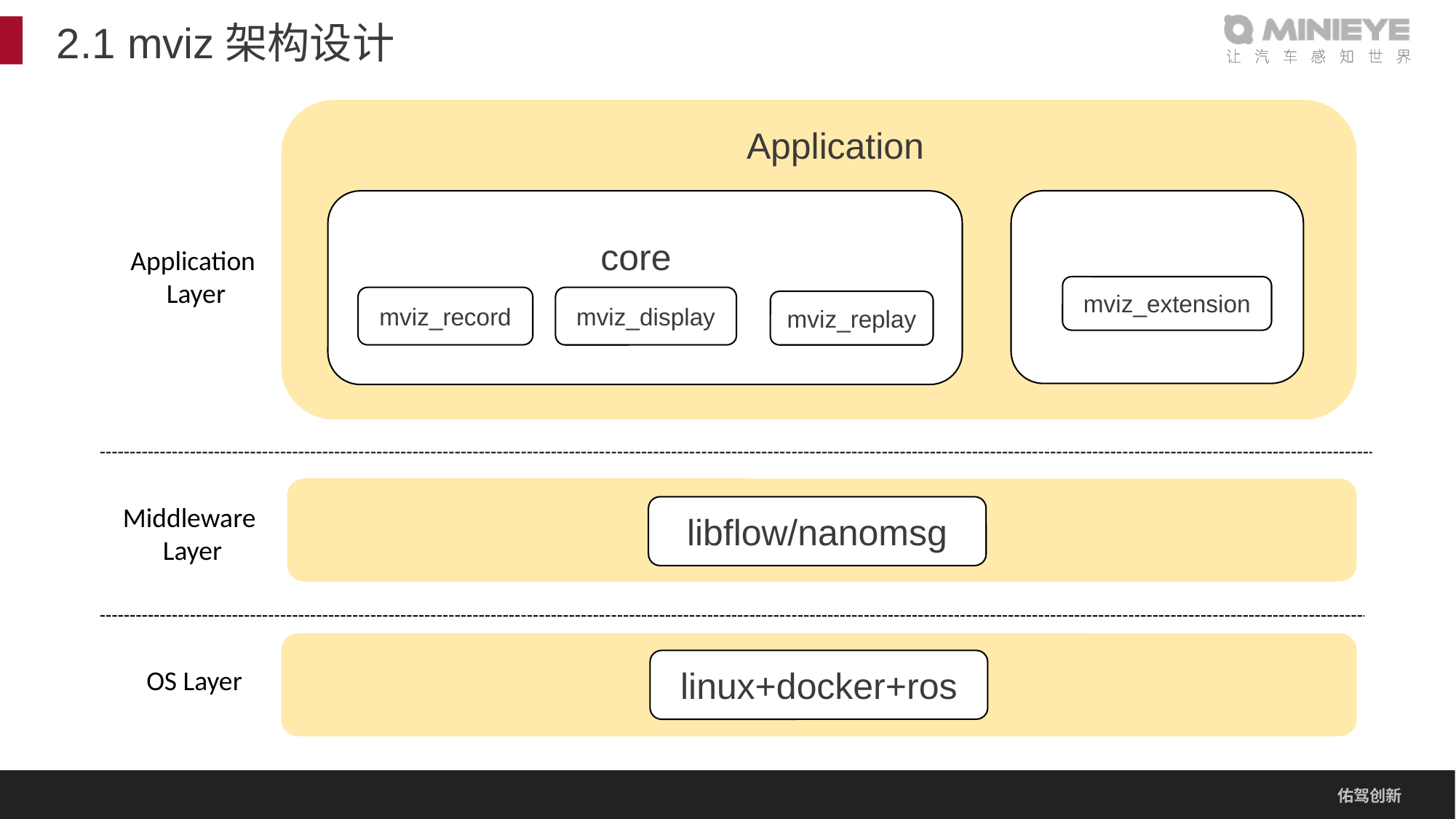

# 2.1 mviz架构设计

Application

mviz_record
mviz_display
mviz_replay
core
Application
 Layer
mviz_extension

Middleware
 Layer
libflow/nanomsg

linux+docker+ros
OS Layer